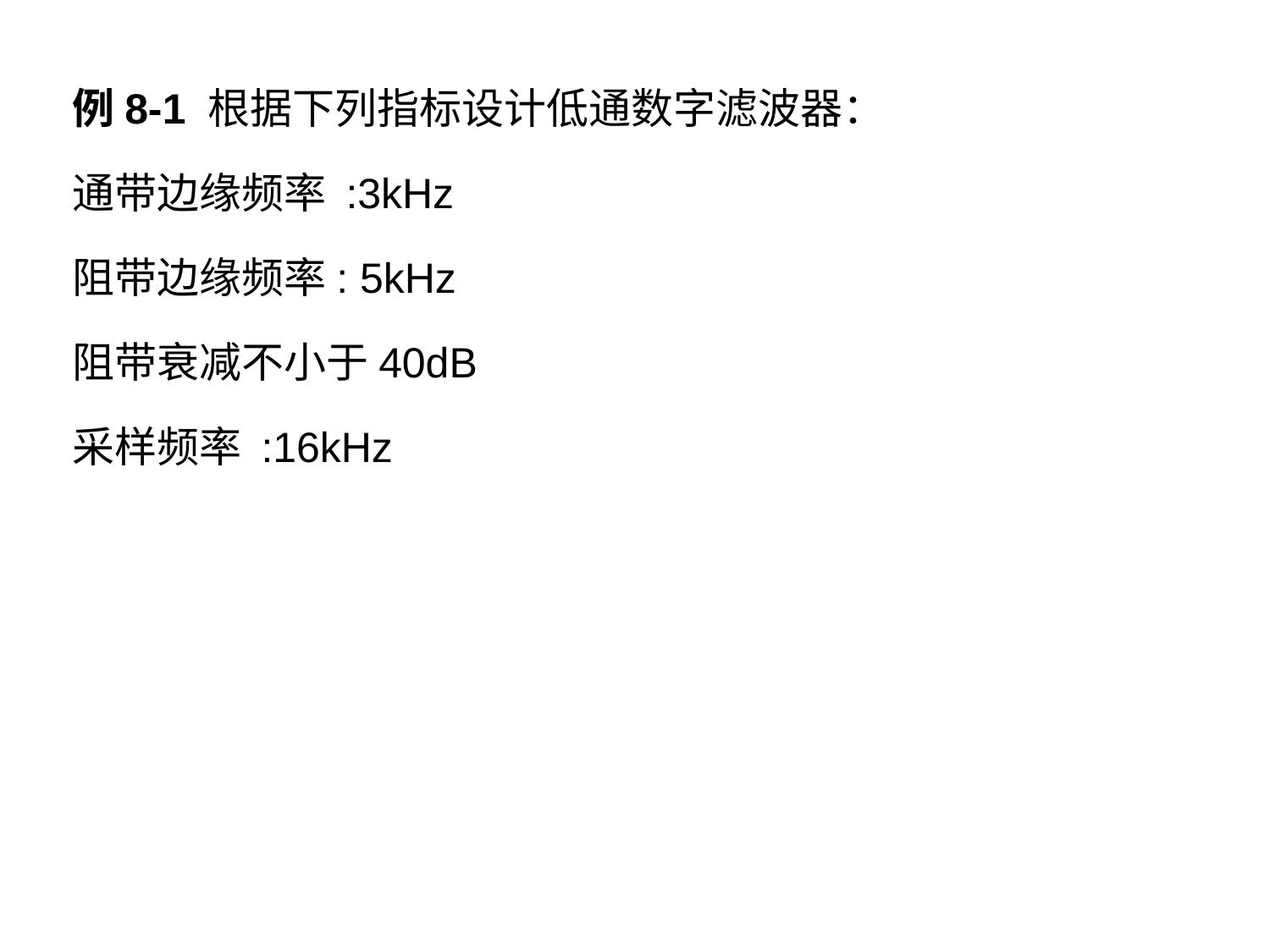

例8-1 根据下列指标设计低通数字滤波器：
通带边缘频率 :3kHz
阻带边缘频率: 5kHz
阻带衰减不小于40dB
采样频率 :16kHz